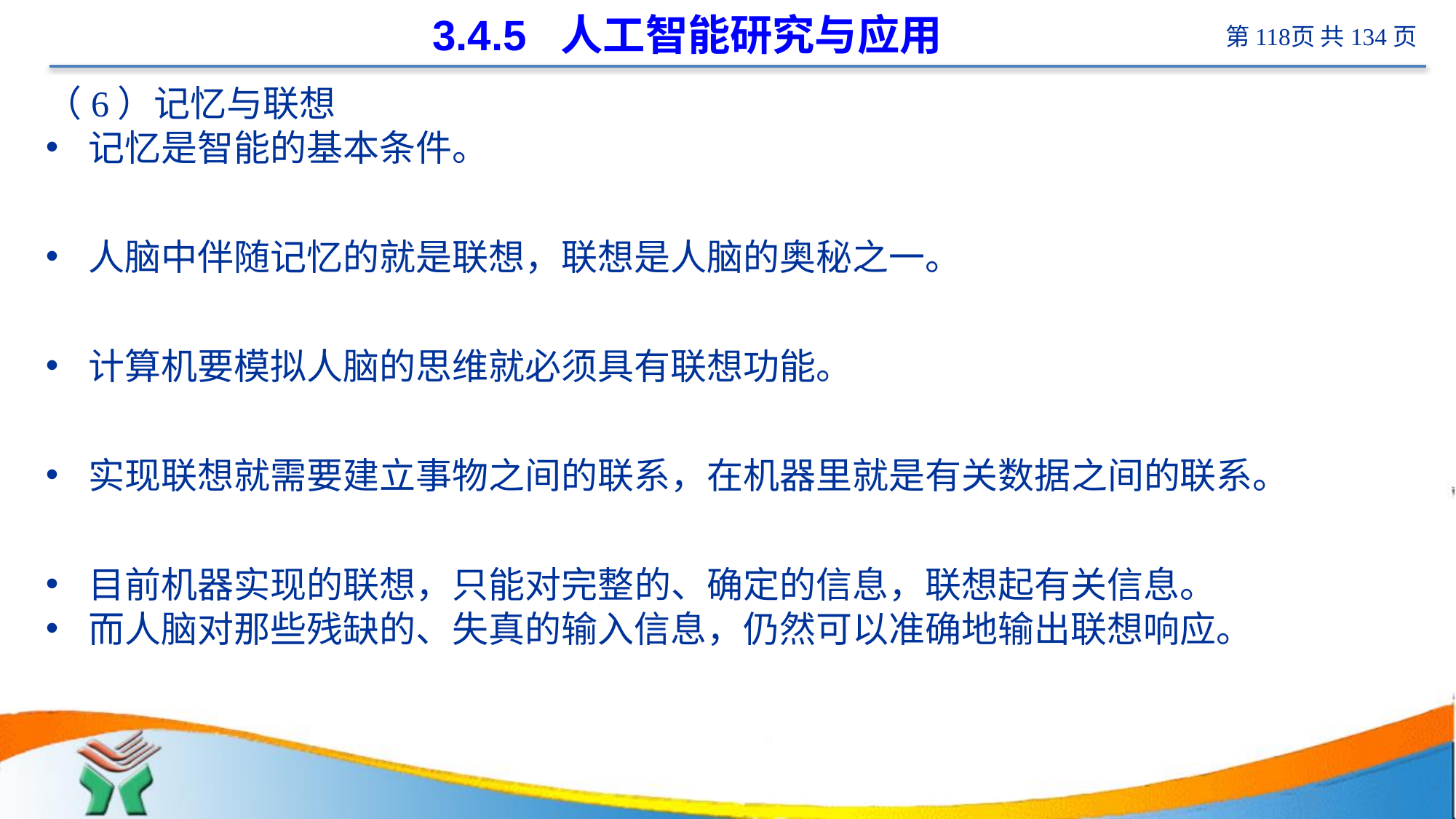

# 3.4.5  人工智能研究与应用
（6）记忆与联想
记忆是智能的基本条件。

人脑中伴随记忆的就是联想，联想是人脑的奥秘之一。

计算机要模拟人脑的思维就必须具有联想功能。

实现联想就需要建立事物之间的联系，在机器里就是有关数据之间的联系。

目前机器实现的联想，只能对完整的、确定的信息，联想起有关信息。
而人脑对那些残缺的、失真的输入信息，仍然可以准确地输出联想响应。